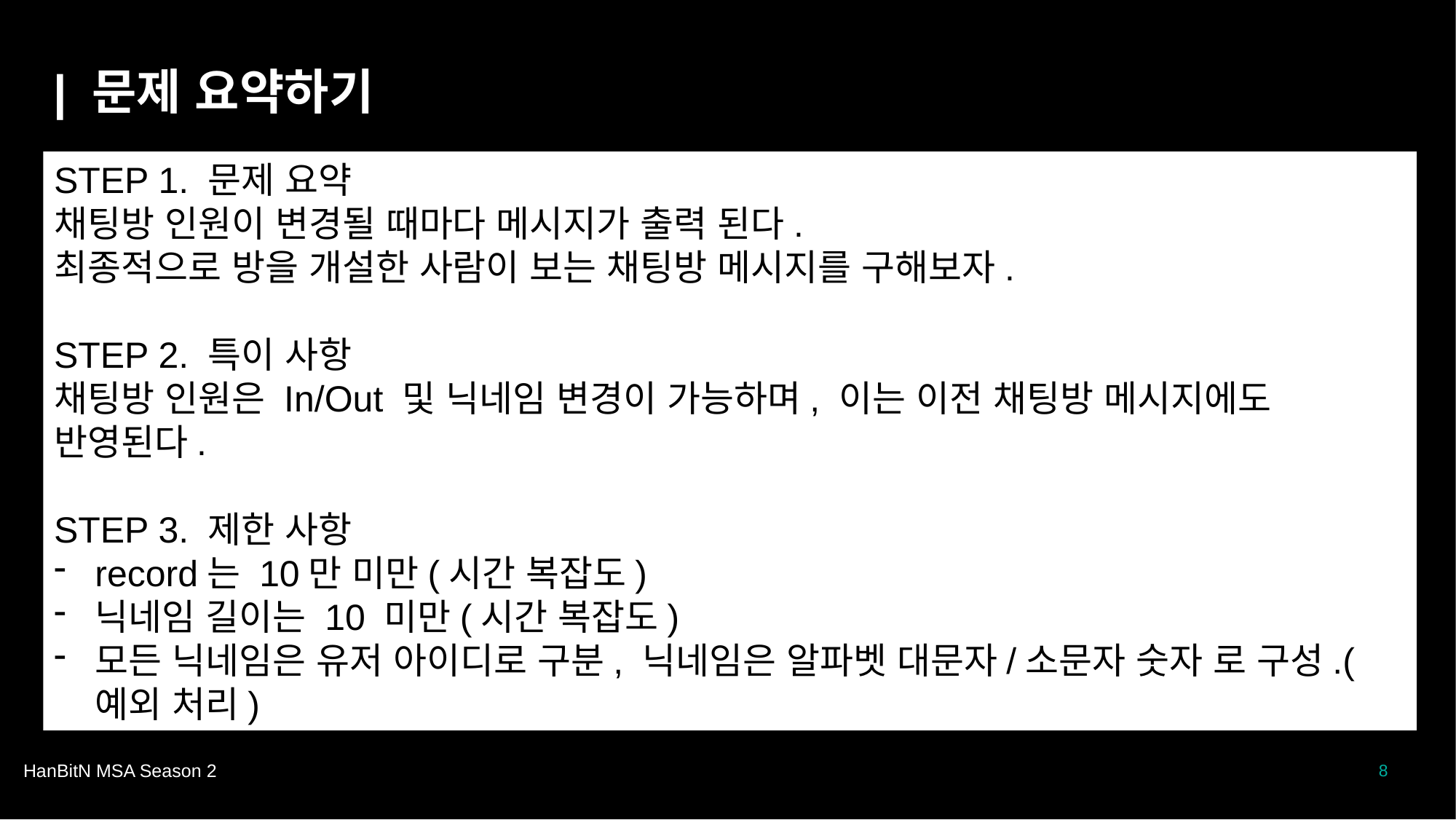

| 문제 요약하기
STEP 1. 문제 요약
채팅방 인원이 변경될 때마다 메시지가 출력 된다.
최종적으로 방을 개설한 사람이 보는 채팅방 메시지를 구해보자.

STEP 2. 특이 사항
채팅방 인원은 In/Out 및 닉네임 변경이 가능하며, 이는 이전 채팅방 메시지에도 반영된다.

STEP 3. 제한 사항
record는 10만 미만(시간 복잡도)
닉네임 길이는 10 미만(시간 복잡도)
모든 닉네임은 유저 아이디로 구분, 닉네임은 알파벳 대문자/소문자 숫자 로 구성.(예외 처리)